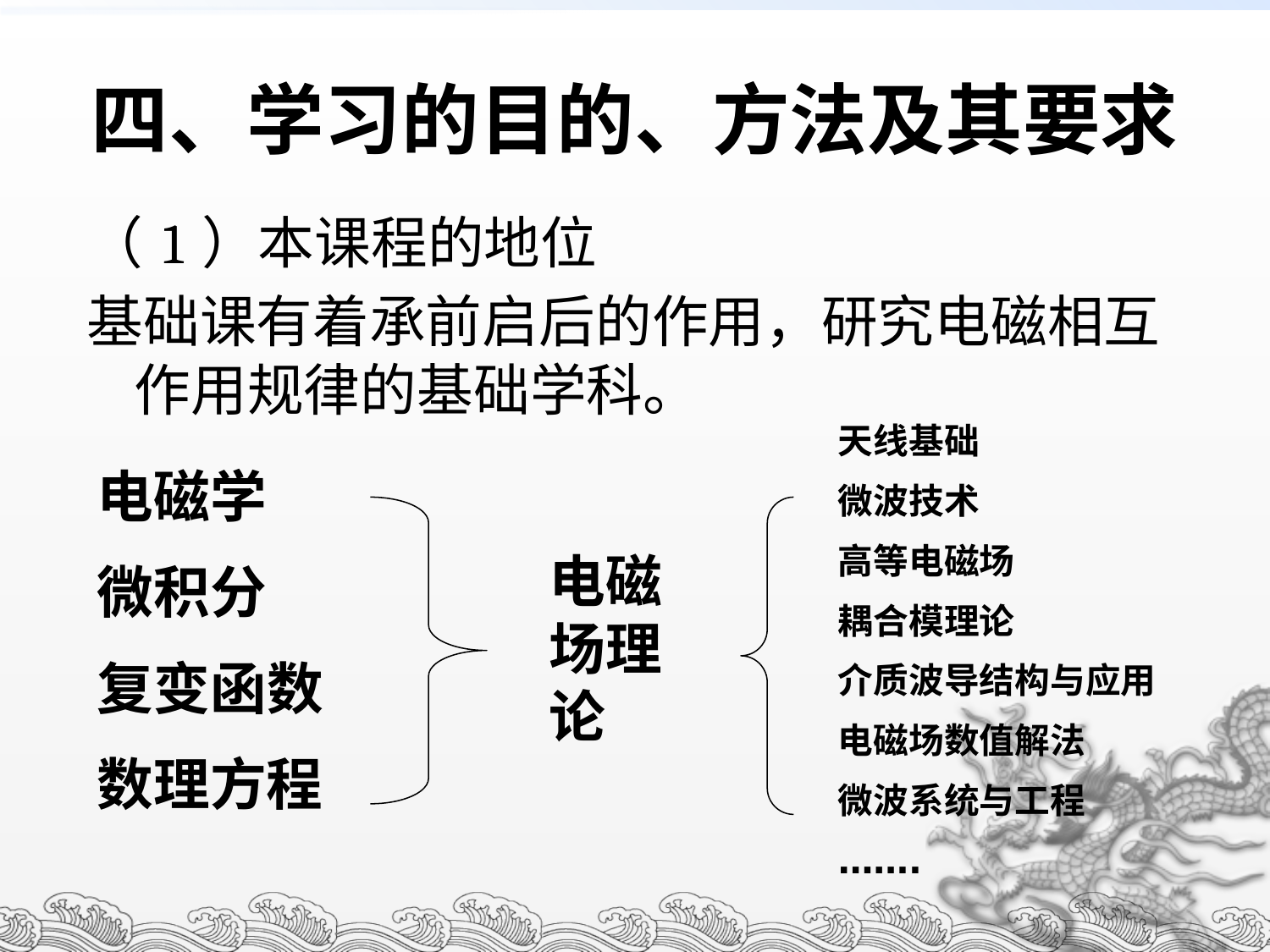

# 四、学习的目的、方法及其要求
（1）本课程的地位
基础课有着承前启后的作用，研究电磁相互作用规律的基础学科。
天线基础
微波技术
高等电磁场
耦合模理论
介质波导结构与应用
电磁场数值解法
微波系统与工程
…….
电磁学
微积分
复变函数
数理方程

电磁场理论